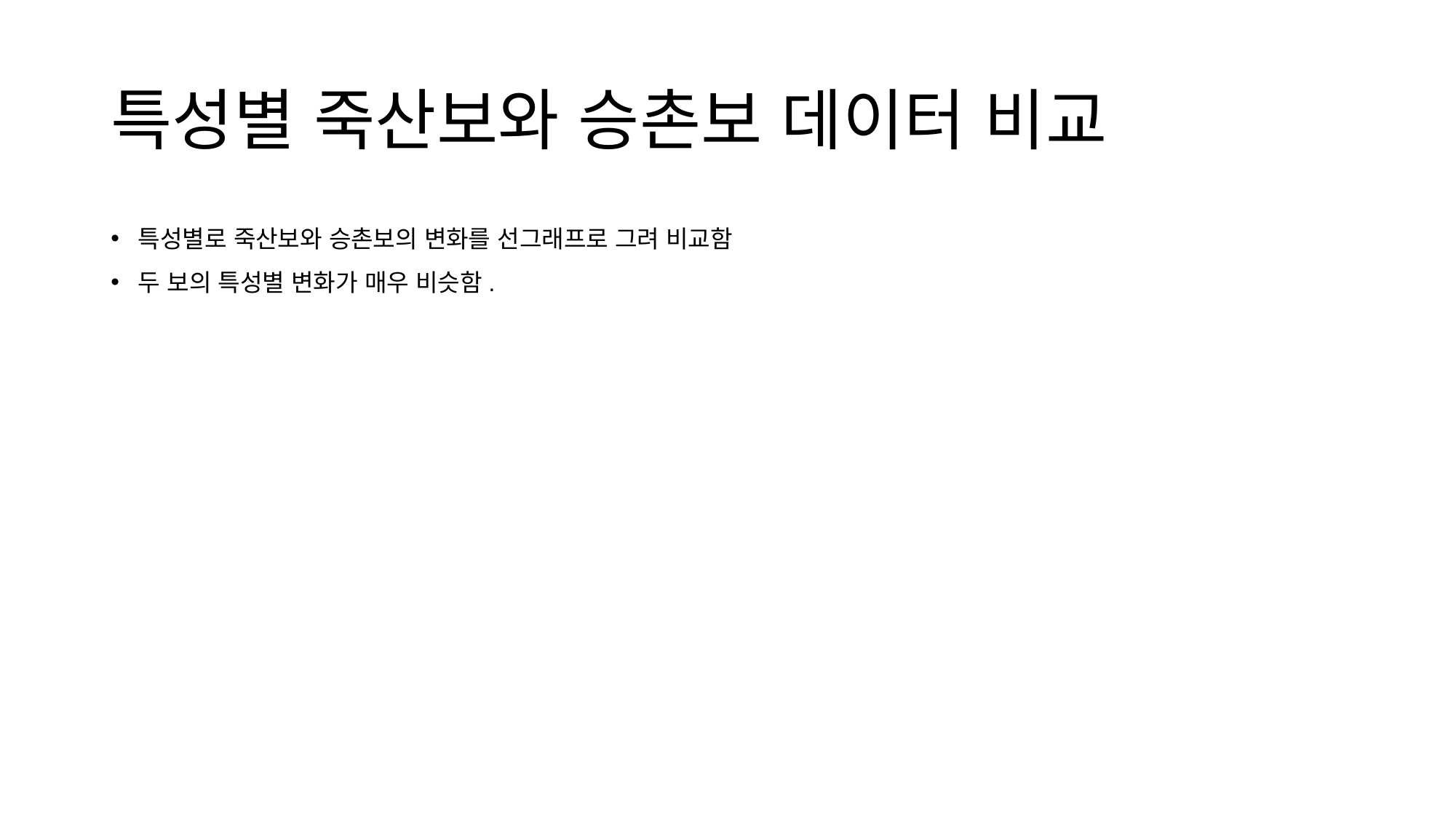

# 특성별 죽산보와 승촌보 데이터 비교
특성별로 죽산보와 승촌보의 변화를 선그래프로 그려 비교함
두 보의 특성별 변화가 매우 비슷함.